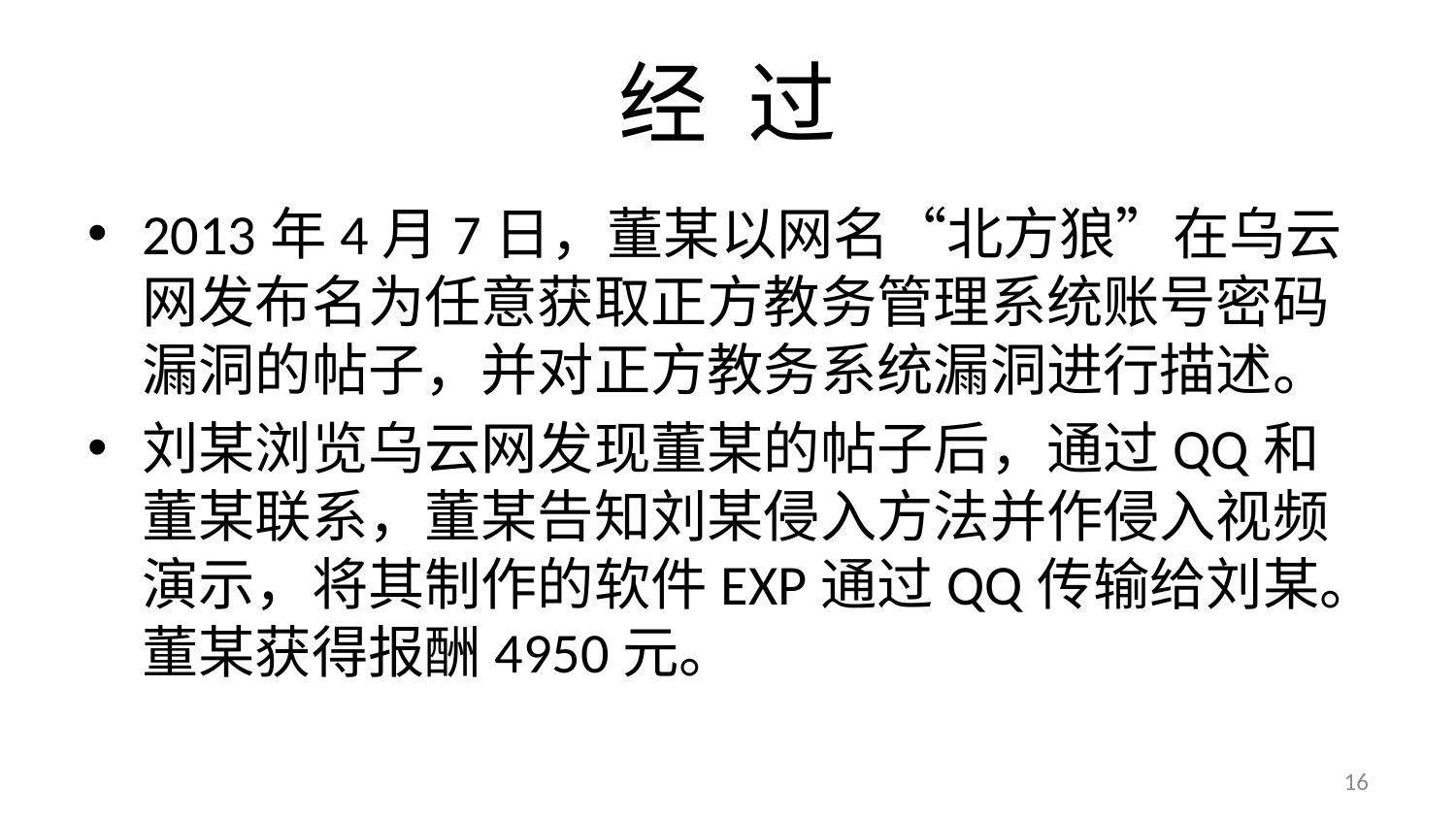

# 经  过
2013年4月7日，董某以网名“北方狼”在乌云网发布名为任意获取正方教务管理系统账号密码漏洞的帖子，并对正方教务系统漏洞进行描述。
刘某浏览乌云网发现董某的帖子后，通过QQ和董某联系，董某告知刘某侵入方法并作侵入视频演示，将其制作的软件EXP通过QQ传输给刘某。董某获得报酬4950元。
16